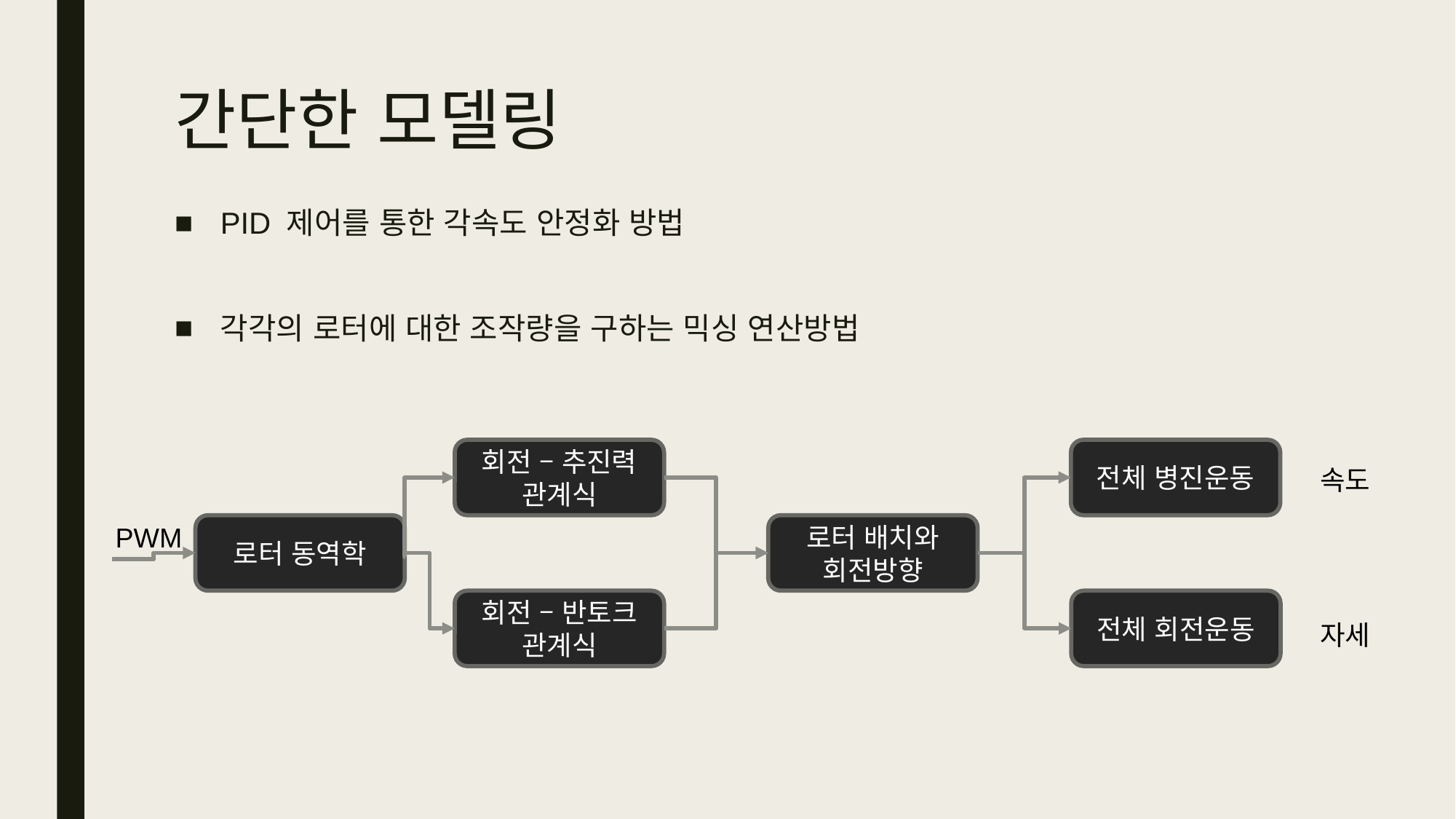

# 간단한 모델링
PID 제어를 통한 각속도 안정화 방법

각각의 로터에 대한 조작량을 구하는 믹싱 연산방법
회전 – 추진력 관계식
전체 병진운동
속도
PWM
로터 동역학
로터 배치와 회전방향
회전 – 반토크 관계식
전체 회전운동
자세